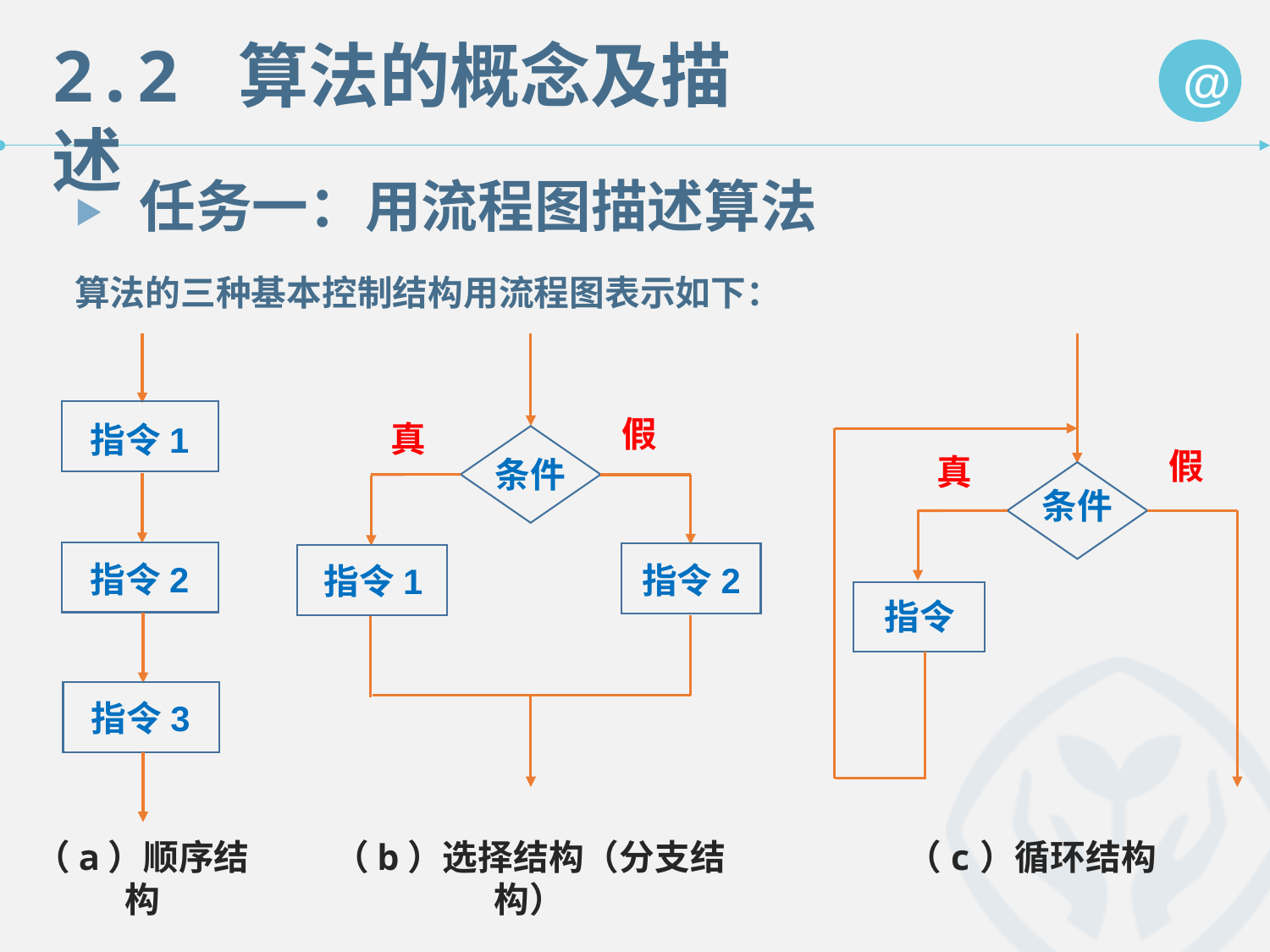

任务一：用流程图描述算法

算法的三种基本控制结构用流程图表示如下：

指令1

指令2

指令3
假
真

条件

指令2

指令1
假
真

条件

指令
（a）顺序结构
（b）选择结构（分支结构）
（c）循环结构